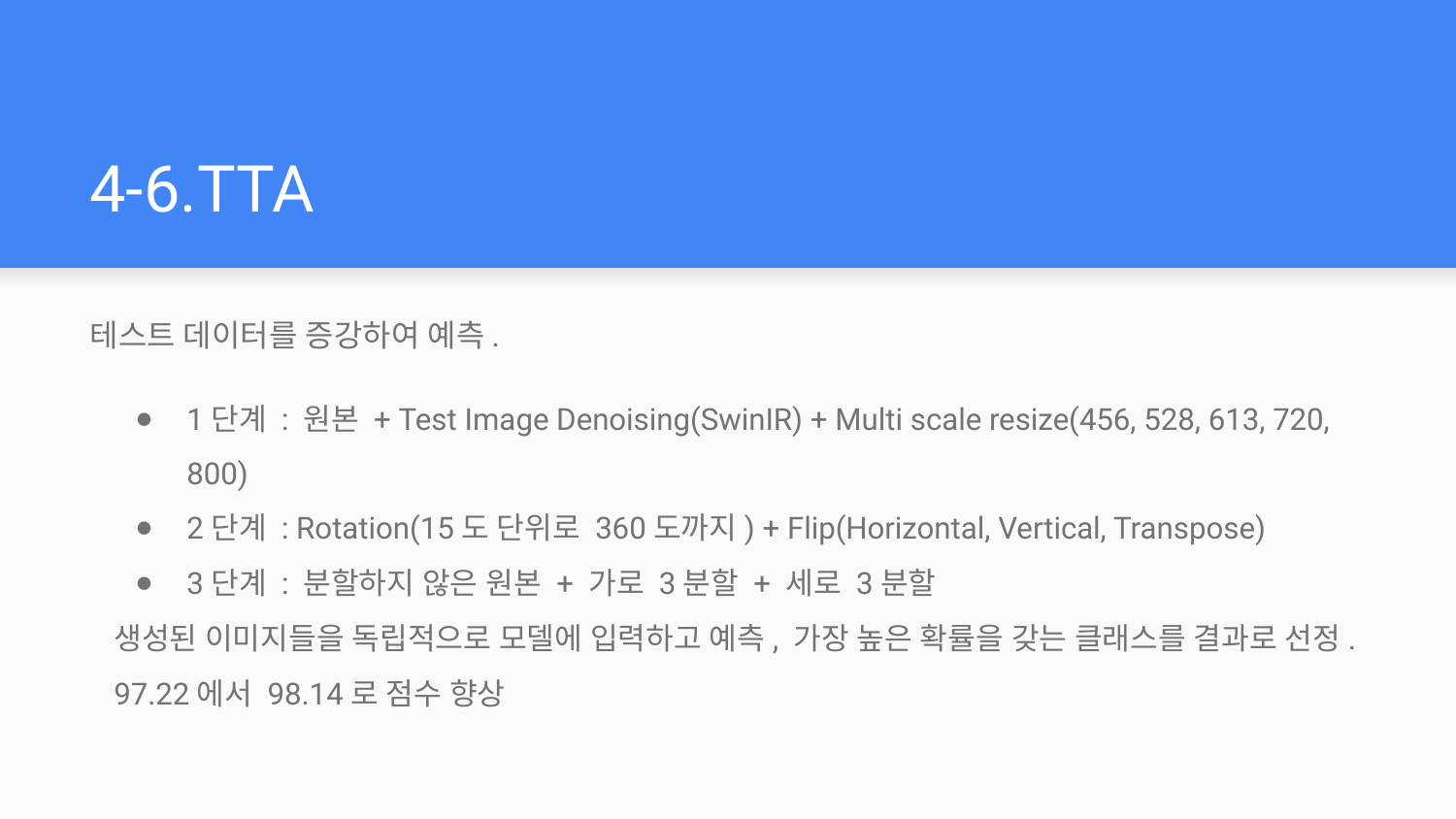

# 4-6.TTA
테스트 데이터를 증강하여 예측.
1단계 : 원본 + Test Image Denoising(SwinIR) + Multi scale resize(456, 528, 613, 720, 800)
2단계 : Rotation(15도 단위로 360도까지) + Flip(Horizontal, Vertical, Transpose)
3단계 : 분할하지 않은 원본 + 가로 3분할 + 세로 3분할

생성된 이미지들을 독립적으로 모델에 입력하고 예측, 가장 높은 확률을 갖는 클래스를 결과로 선정.

97.22에서 98.14로 점수 향상